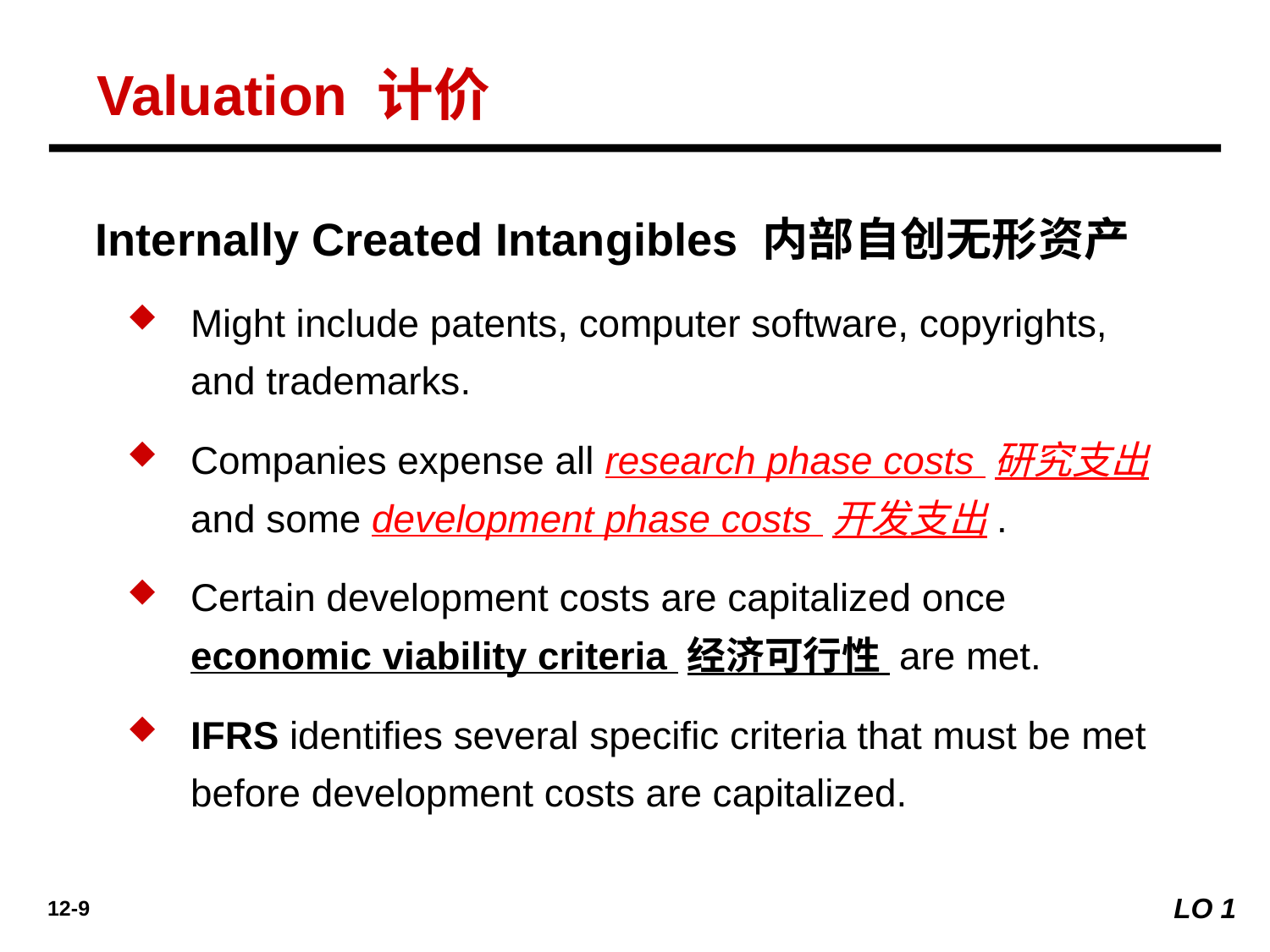

Valuation 计价

Internally Created Intangibles 内部自创无形资产
Might include patents, computer software, copyrights, and trademarks.
Companies expense all research phase costs 研究支出 and some development phase costs 开发支出.
Certain development costs are capitalized once economic viability criteria 经济可行性 are met.
IFRS identifies several specific criteria that must be met before development costs are capitalized.
LO 1